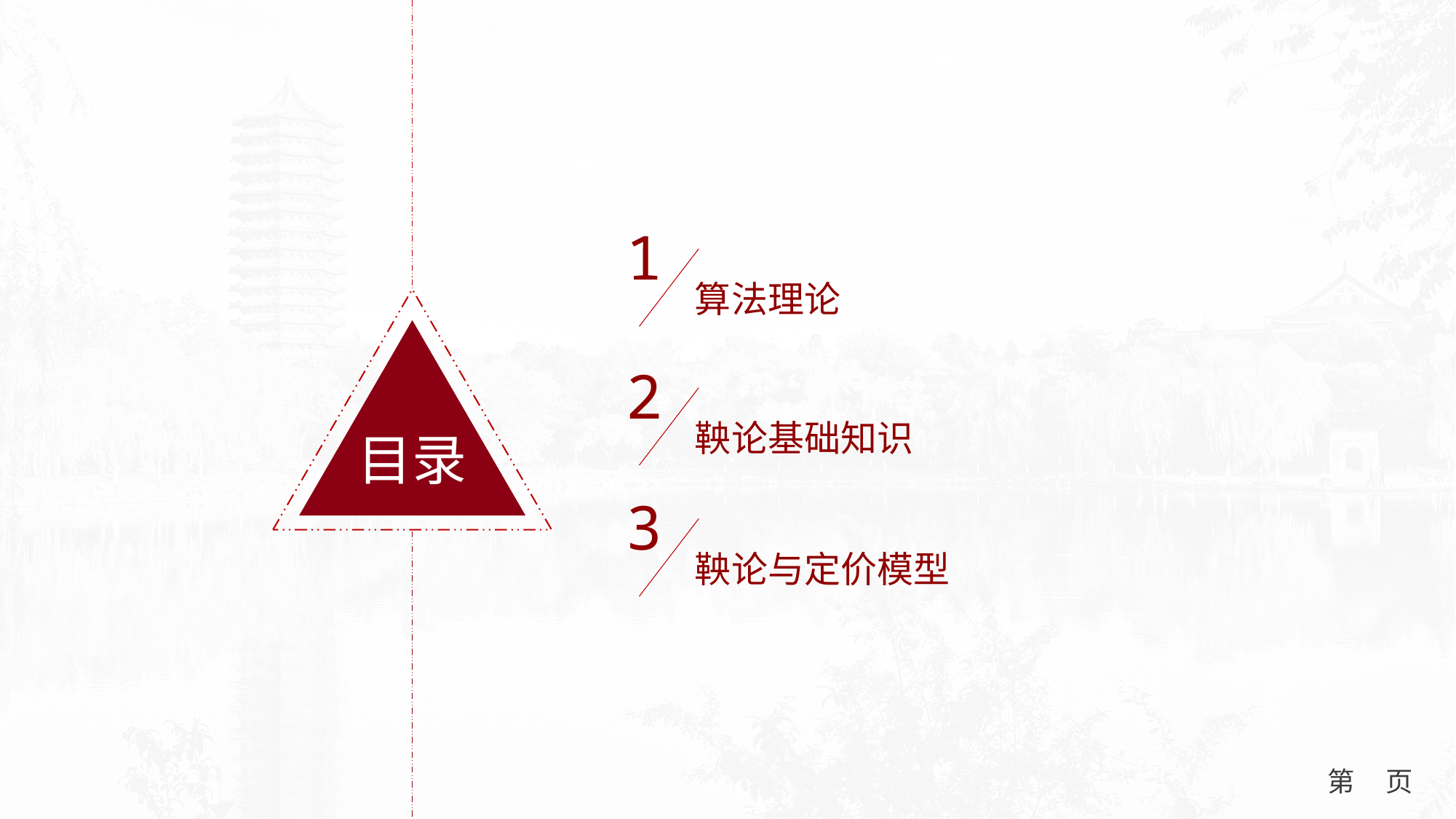

1
算法理论

目录
2
鞅论基础知识
3
鞅论与定价模型
2